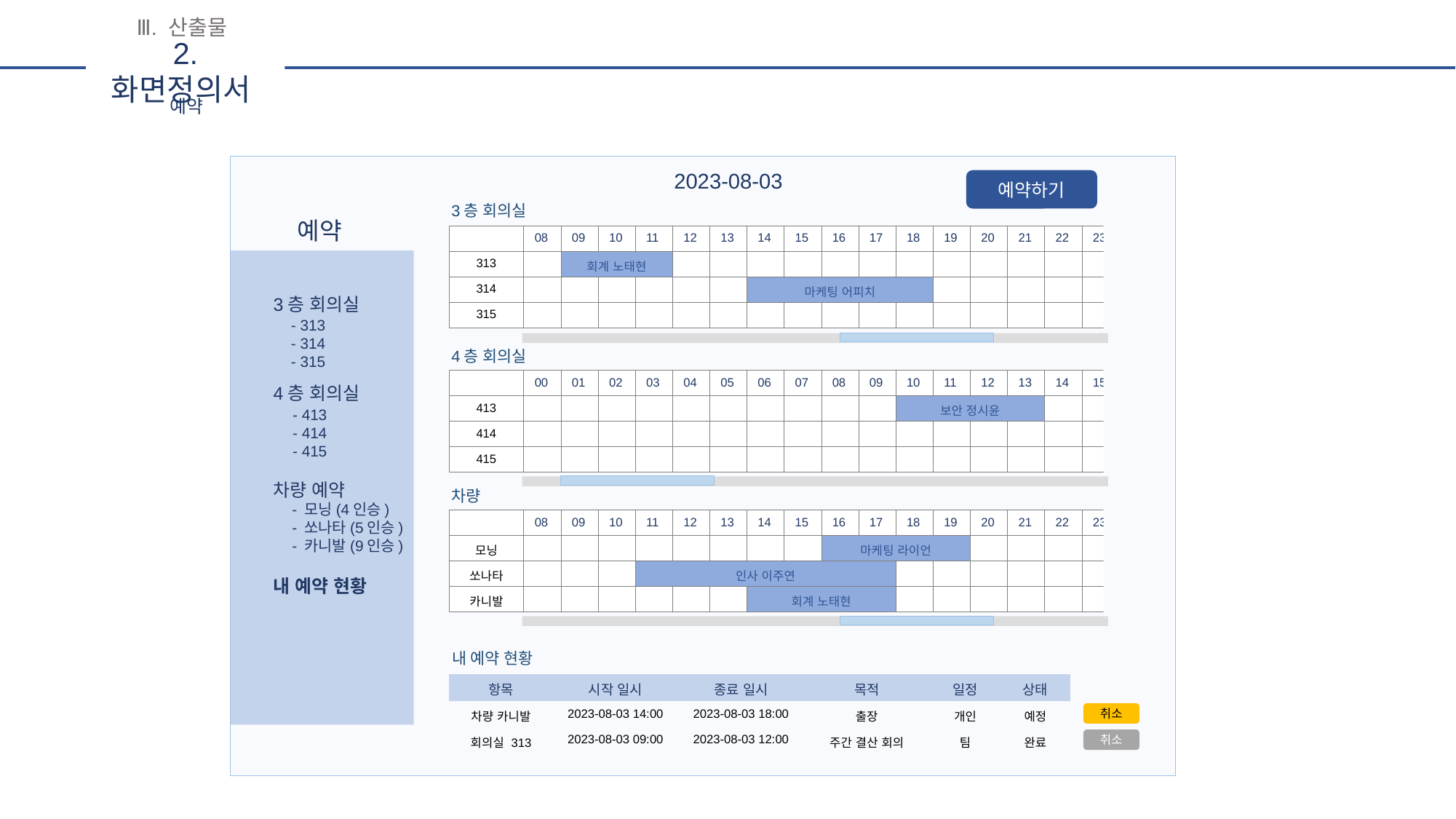

Ⅲ. 산출물
2. 화면정의서
예약

   2023-08-03
예약하기
3층 회의실

예약
|  | 08 | 09 | 10 | 11 | 12 | 13 | 14 | 15 | 16 | 17 | 18 | 19 | 20 | 21 | 22 | 23 | 16 |
| --- | --- | --- | --- | --- | --- | --- | --- | --- | --- | --- | --- | --- | --- | --- | --- | --- | --- |
| 313 |  | 회계 노태현 |  |  |  |  |  |  |  |  |  |  |  |  |  |  |  |
| 314 |  |  |  |  |  |  | 마케팅 어피치 |  |  |  |  |  |  |  |  |  |  |
| 315 |  |  |  |  |  |  |  |  |  |  |  |  |  |  |  |  |  |

3층 회의실

4층 회의실

차량 예약

내 예약 현황
- 313
- 314
- 315

4층 회의실

|  | 00 | 01 | 02 | 03 | 04 | 05 | 06 | 07 | 08 | 09 | 10 | 11 | 12 | 13 | 14 | 15 |  |
| --- | --- | --- | --- | --- | --- | --- | --- | --- | --- | --- | --- | --- | --- | --- | --- | --- | --- |
| 413 |  |  |  |  |  |  |  |  |  |  | 보안 정시윤 |  |  |  |  |  |  |
| 414 |  |  |  |  |  |  |  |  |  |  |  |  |  |  |  |  |  |
| 415 |  |  |  |  |  |  |  |  |  |  |  |  |  |  |  |  |  |
- 413
- 414
- 415

차량
- 모닝(4인승)
- 쏘나타(5인승)
- 카니발(9인승)

|  | 08 | 09 | 10 | 11 | 12 | 13 | 14 | 15 | 16 | 17 | 18 | 19 | 20 | 21 | 22 | 23 | 16 |
| --- | --- | --- | --- | --- | --- | --- | --- | --- | --- | --- | --- | --- | --- | --- | --- | --- | --- |
| 모닝 |  |  |  |  |  |  |  |  | 마케팅 라이언 |  |  |  |  |  |  |  |  |
| 쏘나타 |  |  |  | 인사 이주연 |  |  |  |  |  |  |  |  |  |  |  |  |  |
| 카니발 |  |  |  |  |  |  | 회계 노태현 |  |  |  |  |  |  |  |  |  |  |

내 예약 현황
| 항목 | 시작 일시 | 종료 일시 | 목적 | 일정 | 상태 |
| --- | --- | --- | --- | --- | --- |
| 차량 카니발 | 2023-08-03 14:00 | 2023-08-03 18:00 | 출장 | 개인 | 예정 |
| 회의실 313 | 2023-08-03 09:00 | 2023-08-03 12:00 | 주간 결산 회의 | 팀 | 완료 |
취소
취소